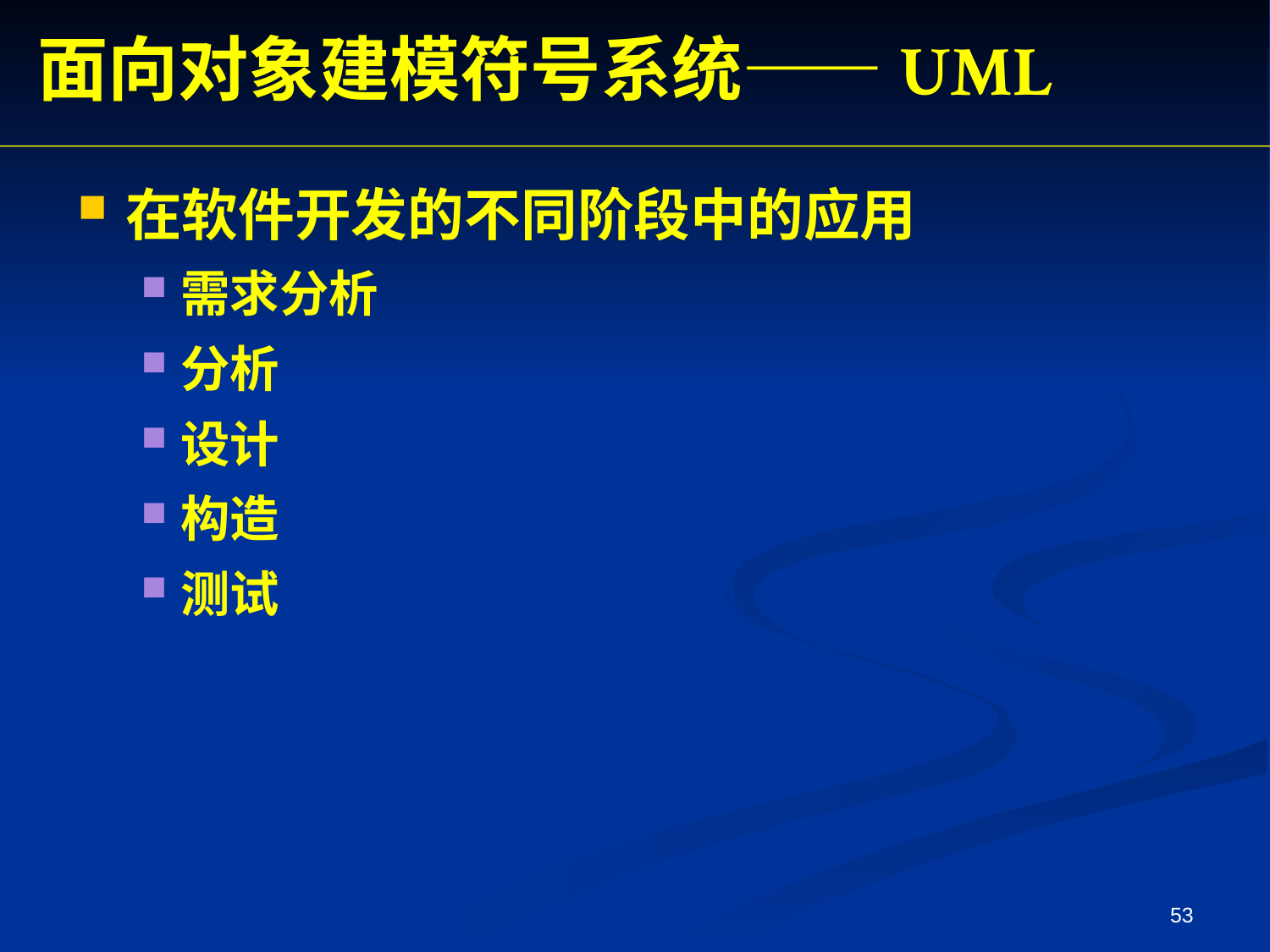

面向对象建模符号系统——UML

在软件开发的不同阶段中的应用
需求分析
分析
设计
构造
测试
53